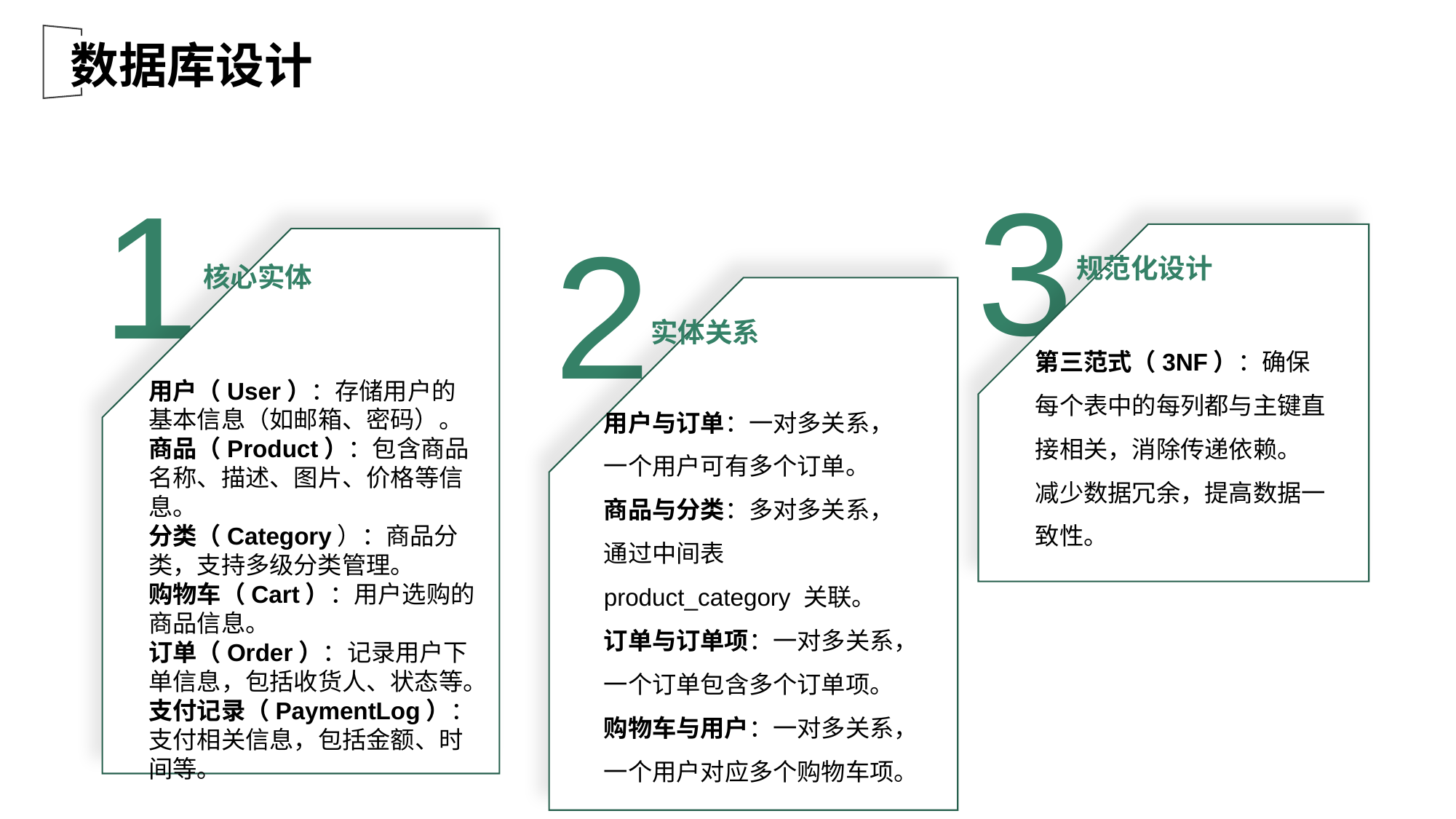

数据库设计
3
1
2

规范化设计
核心实体

第三范式（3NF）：确保每个表中的每列都与主键直接相关，消除传递依赖。
减少数据冗余，提高数据一致性。
实体关系

用户（User）：存储用户的基本信息（如邮箱、密码）。
商品（Product）：包含商品名称、描述、图片、价格等信息。
分类（Category）：商品分类，支持多级分类管理。
购物车（Cart）：用户选购的商品信息。
订单（Order）：记录用户下单信息，包括收货人、状态等。
支付记录（PaymentLog）：支付相关信息，包括金额、时间等。

用户与订单：一对多关系，一个用户可有多个订单。
商品与分类：多对多关系，通过中间表 product_category 关联。
订单与订单项：一对多关系，一个订单包含多个订单项。
购物车与用户：一对多关系，一个用户对应多个购物车项。